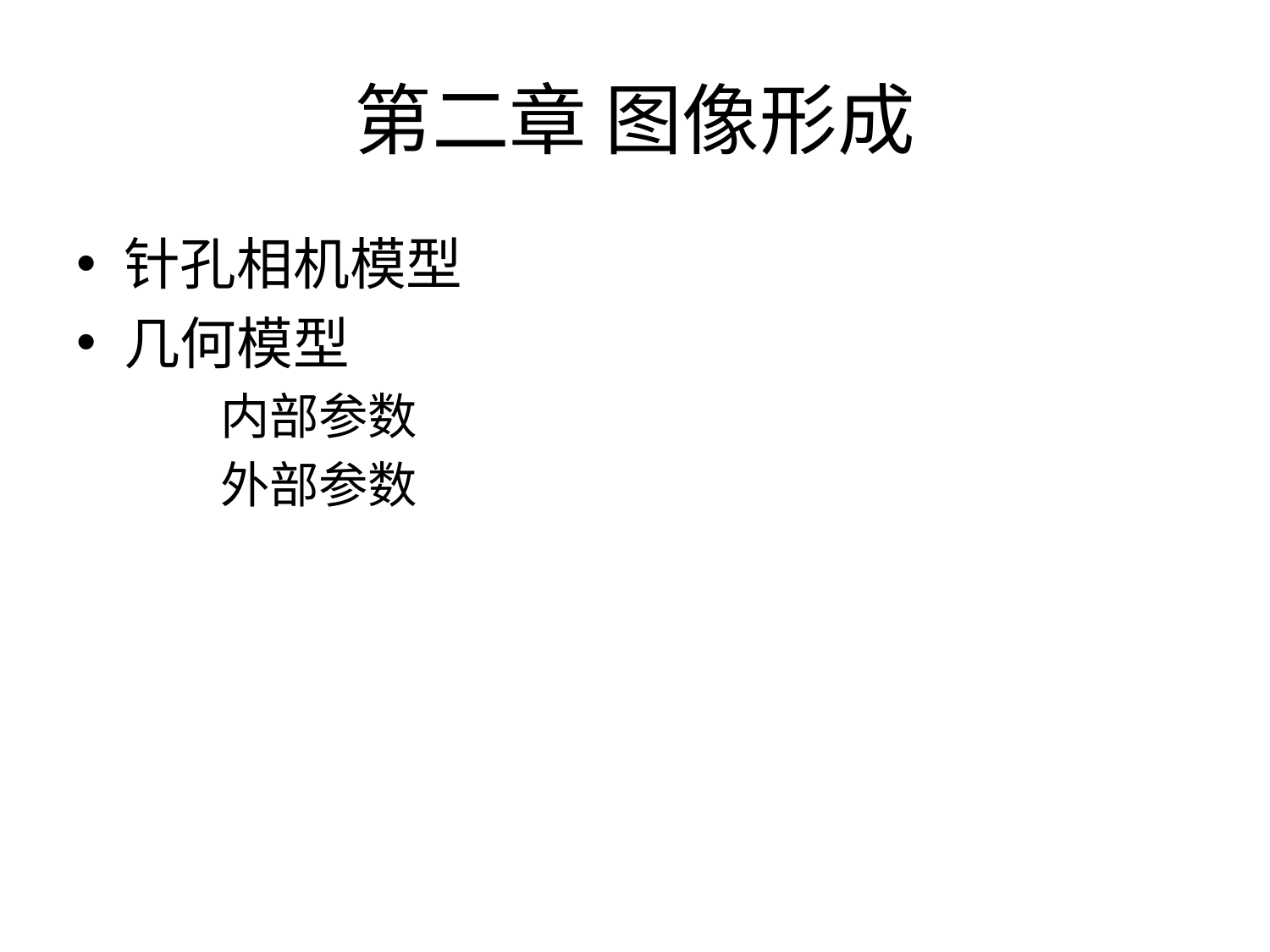

# 第二章 图像形成
针孔相机模型
几何模型
            内部参数
            外部参数